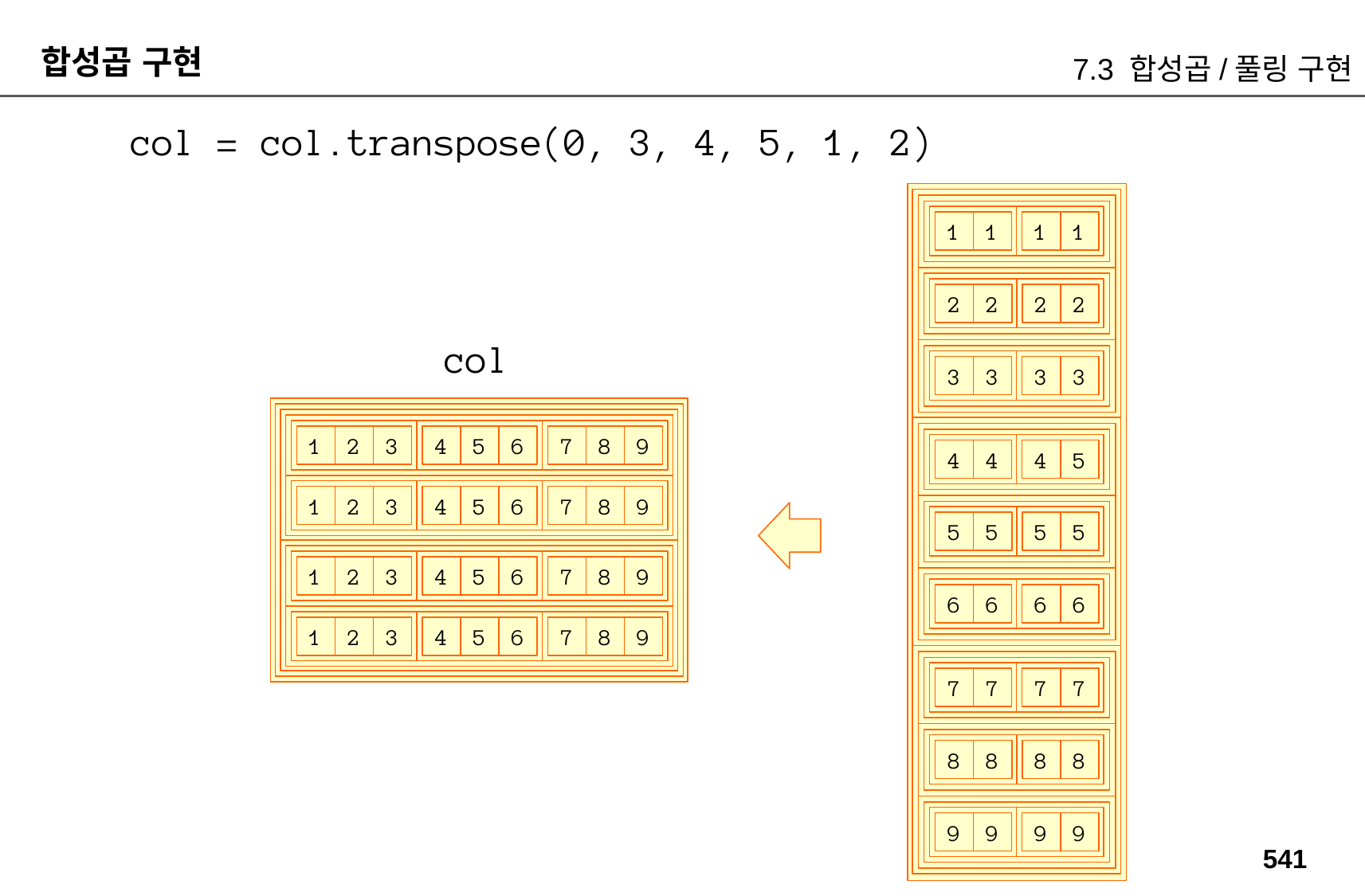

합성곱 구현
7.3 합성곱/풀링 구현
col = col.transpose(0, 3, 4, 5, 1, 2)

1
1
1
1

2
2
2
2
col

3
3
3
3

1
2
3
4
5
6
7
8
9

4
4
4
5

9
1
2
3
4
5
6
7
8

5
5
5
5

1
2
3
4
5
6
7
8
9

6
6
6
6

1
2
3
4
5
6
7
8
9

7
7
7
7

8
8
8
8

9
9
9
9